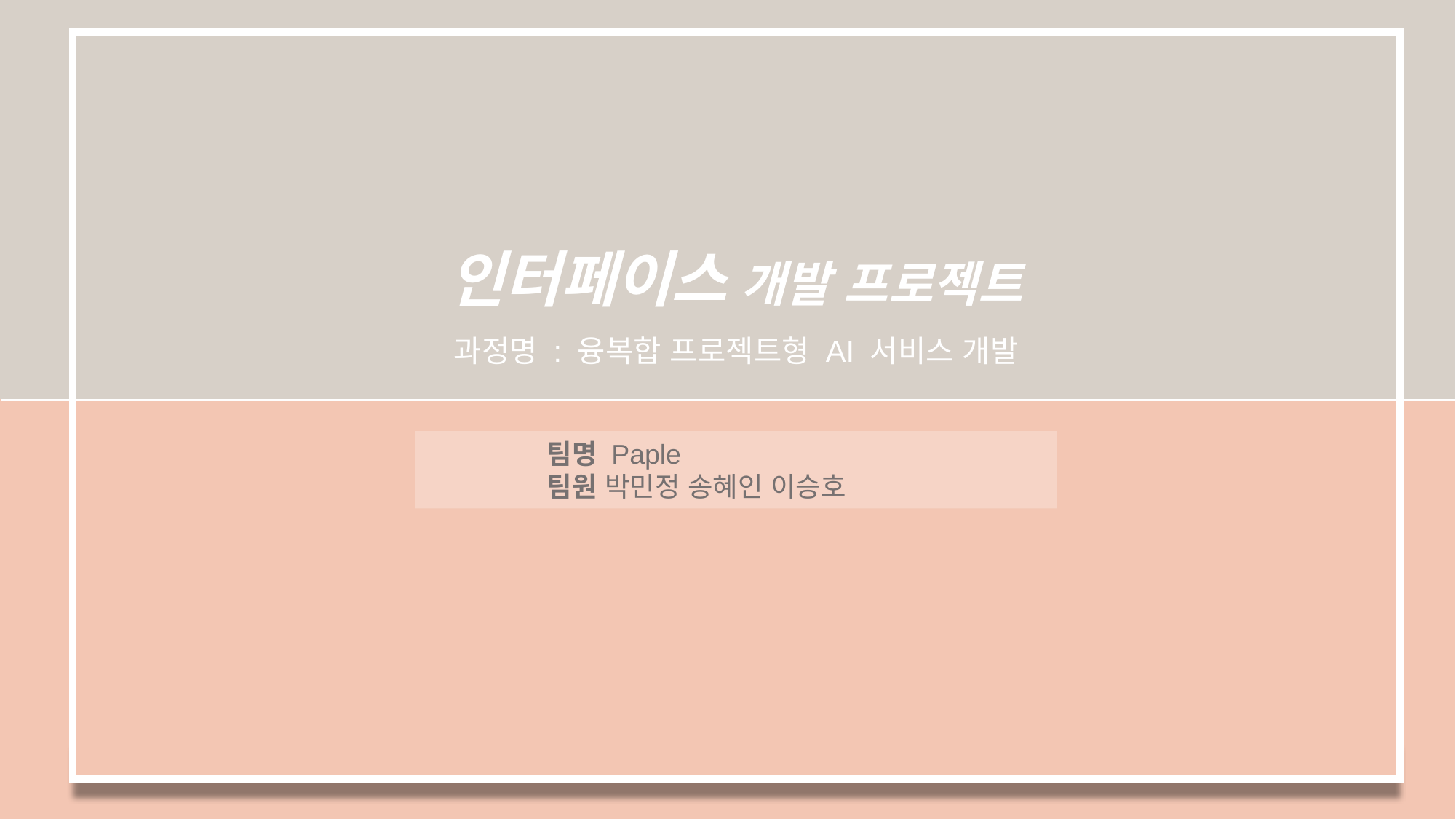

인터페이스 개발 프로젝트
과정명 : 융복합 프로젝트형 AI 서비스 개발
               팀명 Paple
               팀원 박민정 송혜인 이승호